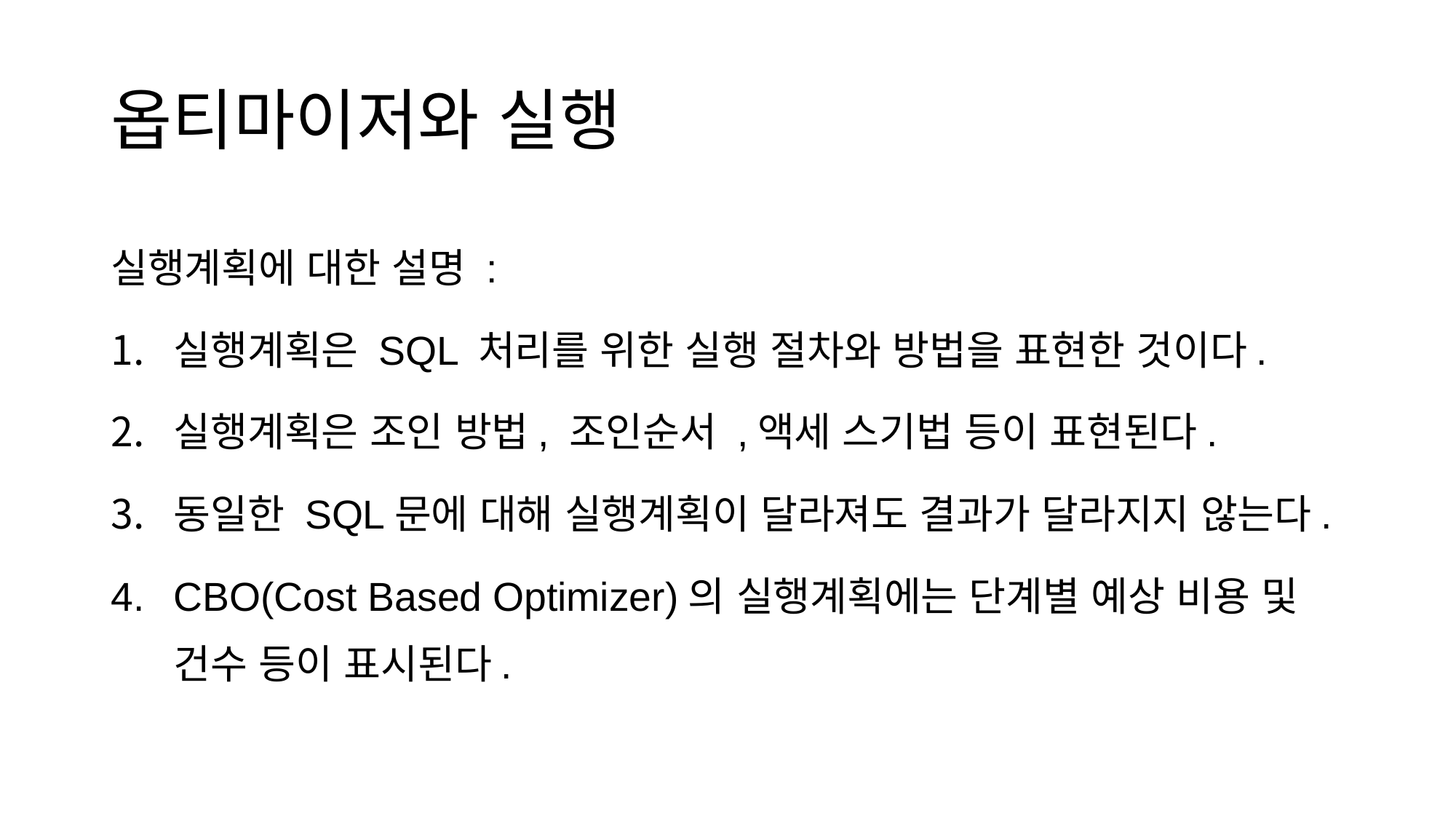

# 옵티마이저와 실행
실행계획에 대한 설명 :
실행계획은 SQL 처리를 위한 실행 절차와 방법을 표현한 것이다.
실행계획은 조인 방법, 조인순서 ,액세 스기법 등이 표현된다.
동일한 SQL문에 대해 실행계획이 달라져도 결과가 달라지지 않는다.
CBO(Cost Based Optimizer)의 실행계획에는 단계별 예상 비용 및 건수 등이 표시된다.